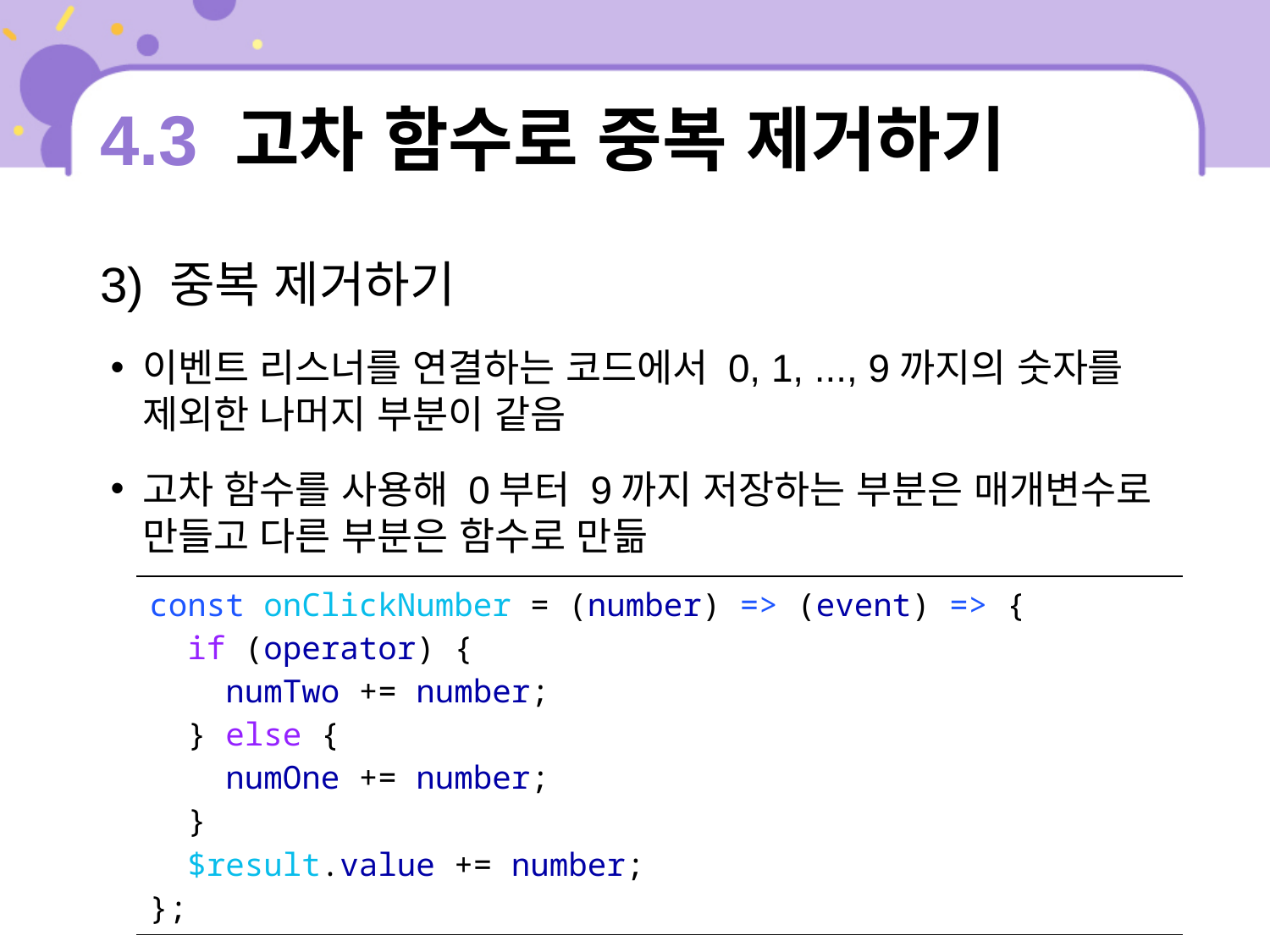

# 4.3 고차 함수로 중복 제거하기
3) 중복 제거하기
이벤트 리스너를 연결하는 코드에서 0, 1, ..., 9까지의 숫자를 제외한 나머지 부분이 같음
고차 함수를 사용해 0부터 9까지 저장하는 부분은 매개변수로 만들고 다른 부분은 함수로 만듦

| const onClickNumber = (number) => (event) => { if (operator) { numTwo += number; } else { numOne += number; } $result.value += number; }; |
| --- |